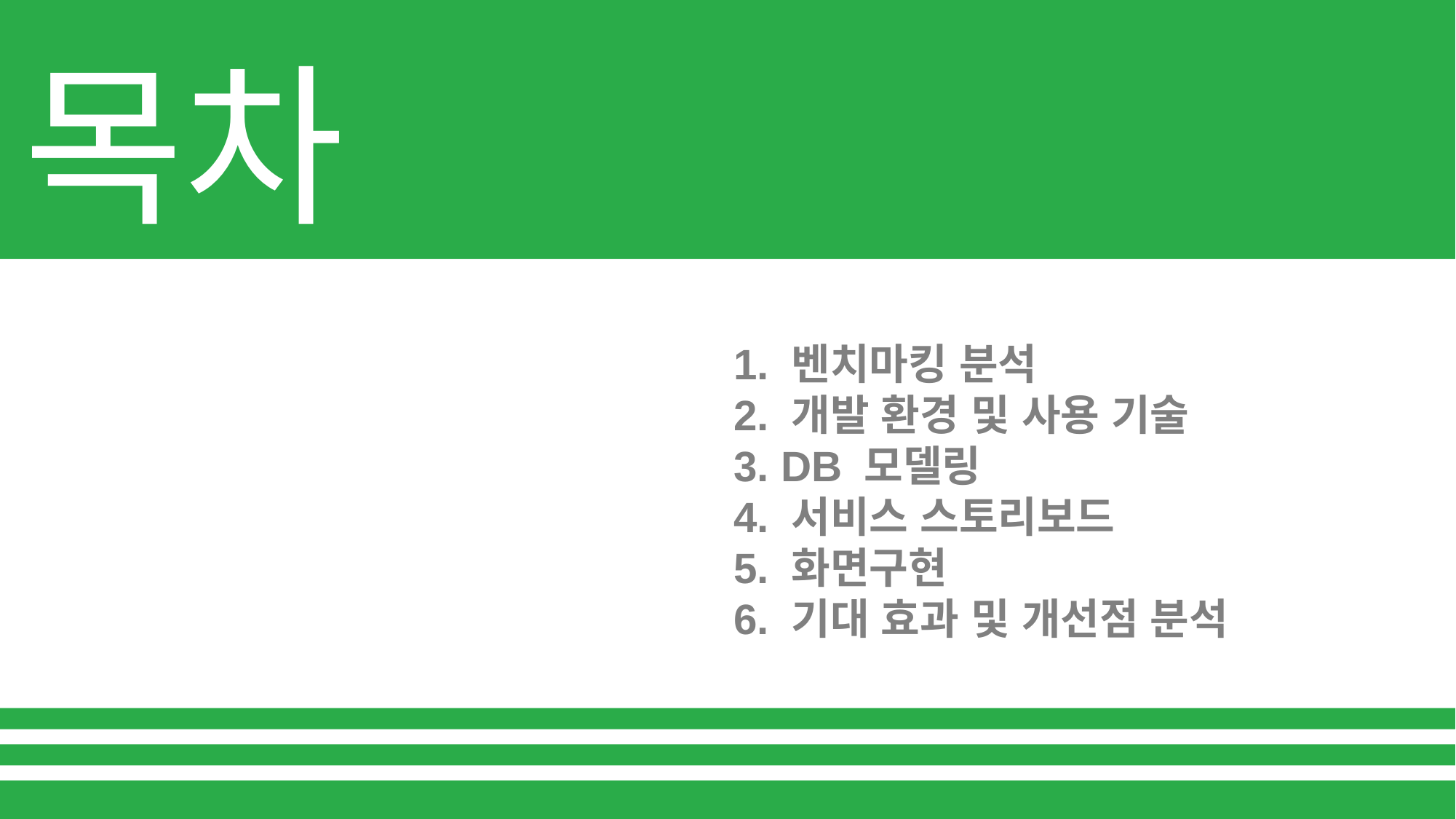

목차

1. 벤치마킹 분석
2. 개발 환경 및 사용 기술
3. DB 모델링
4. 서비스 스토리보드
5. 화면구현
6. 기대 효과 및 개선점 분석